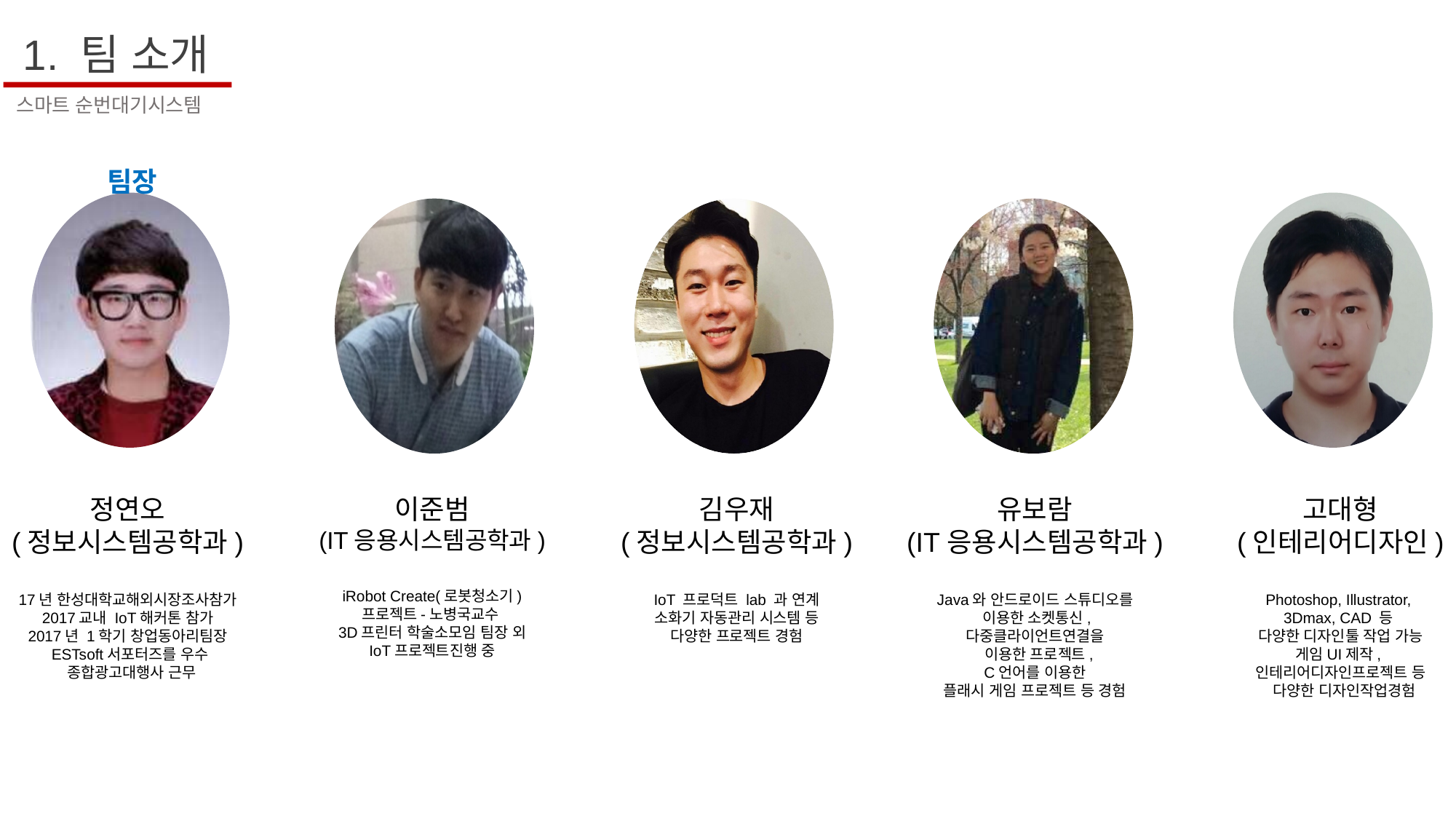

1. 팀 소개

스마트 순번대기시스템
팀장

정연오
(정보시스템공학과)

17년 한성대학교해외시장조사참가
2017교내 IoT해커톤 참가
2017년 1학기 창업동아리팀장
 ESTsoft서포터즈를 우수
 종합광고대행사 근무
이준범
(IT응용시스템공학과)

iRobot Create(로봇청소기)
프로젝트-노병국교수
3D프린터 학술소모임 팀장 외
IoT프로젝트진행 중
김우재
(정보시스템공학과)

IoT 프로덕트 lab 과 연계
소화기 자동관리 시스템 등
다양한 프로젝트 경험

유보람
(IT응용시스템공학과)

Java와 안드로이드 스튜디오를
 이용한 소켓통신,
다중클라이언트연결을
 이용한 프로젝트,
 C언어를 이용한
플래시 게임 프로젝트 등 경험

고대형
(인테리어디자인)

Photoshop, Illustrator,
3Dmax, CAD 등
다양한 디자인툴 작업 가능
게임UI제작,
인테리어디자인프로젝트 등
 다양한 디자인작업경험